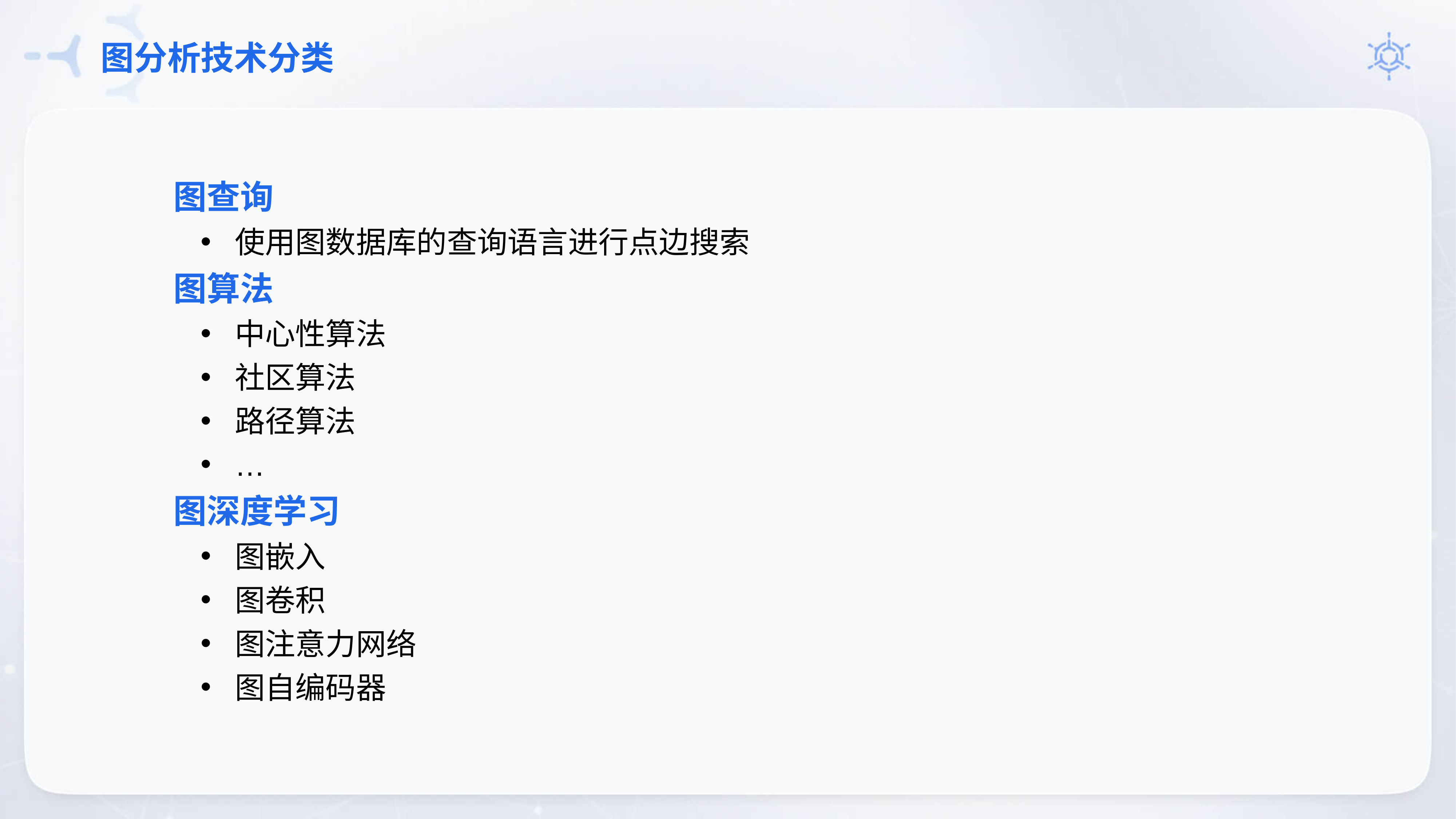

# 图分析技术分类
图查询
使用图数据库的查询语言进行点边搜索
图算法
中心性算法
社区算法
路径算法
…
图深度学习
图嵌入
图卷积
图注意力网络
图自编码器